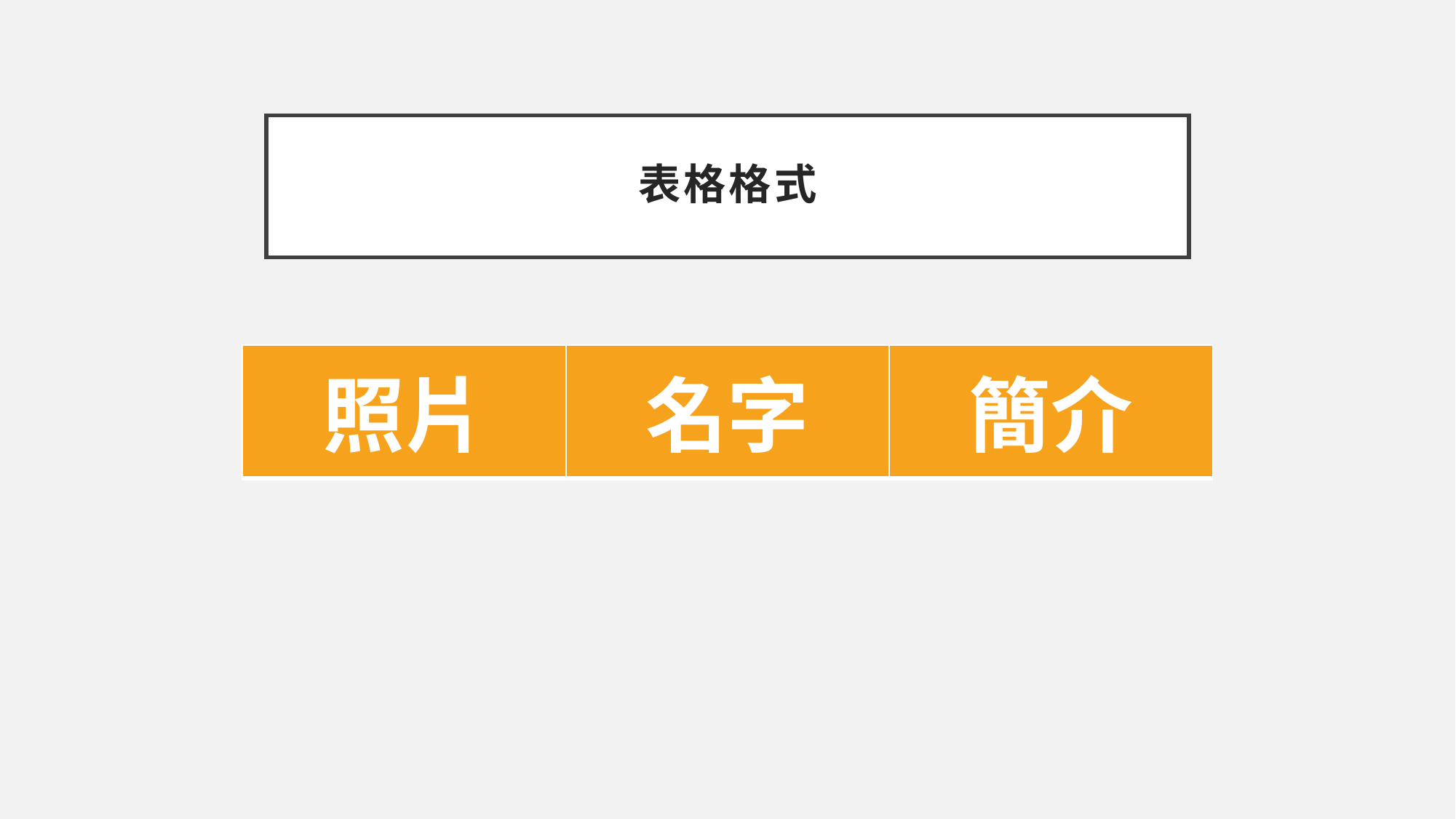

# 表格格式
| 照片 | 名字 | 簡介 |
| --- | --- | --- |